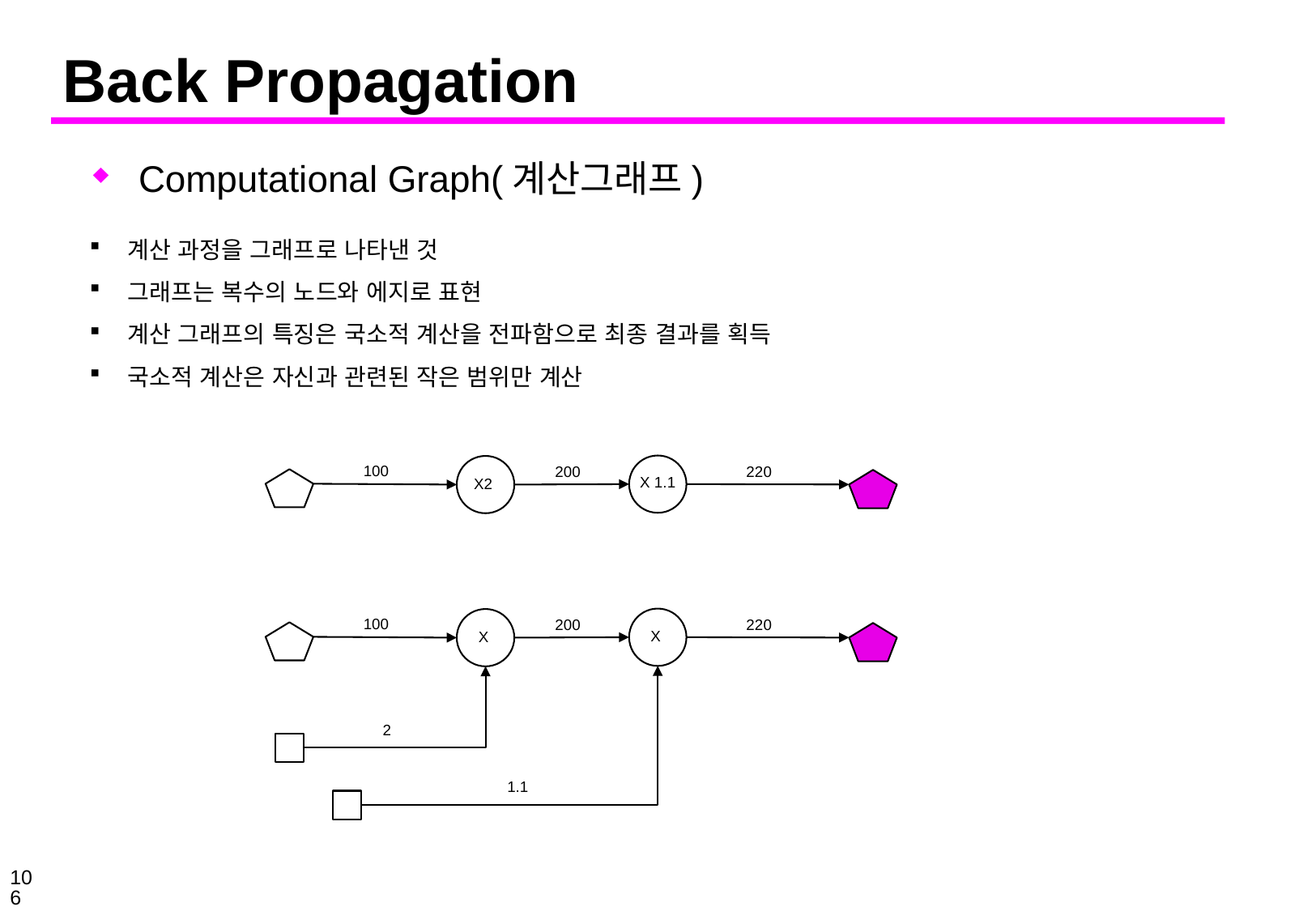

# Back Propagation
Computational Graph(계산그래프)
계산 과정을 그래프로 나타낸 것
그래프는 복수의 노드와 에지로 표현
계산 그래프의 특징은 국소적 계산을 전파함으로 최종 결과를 획득
국소적 계산은 자신과 관련된 작은 범위만 계산
100

200
220
X 1.1
X2

100

200
220
X
X

2

1.1

106